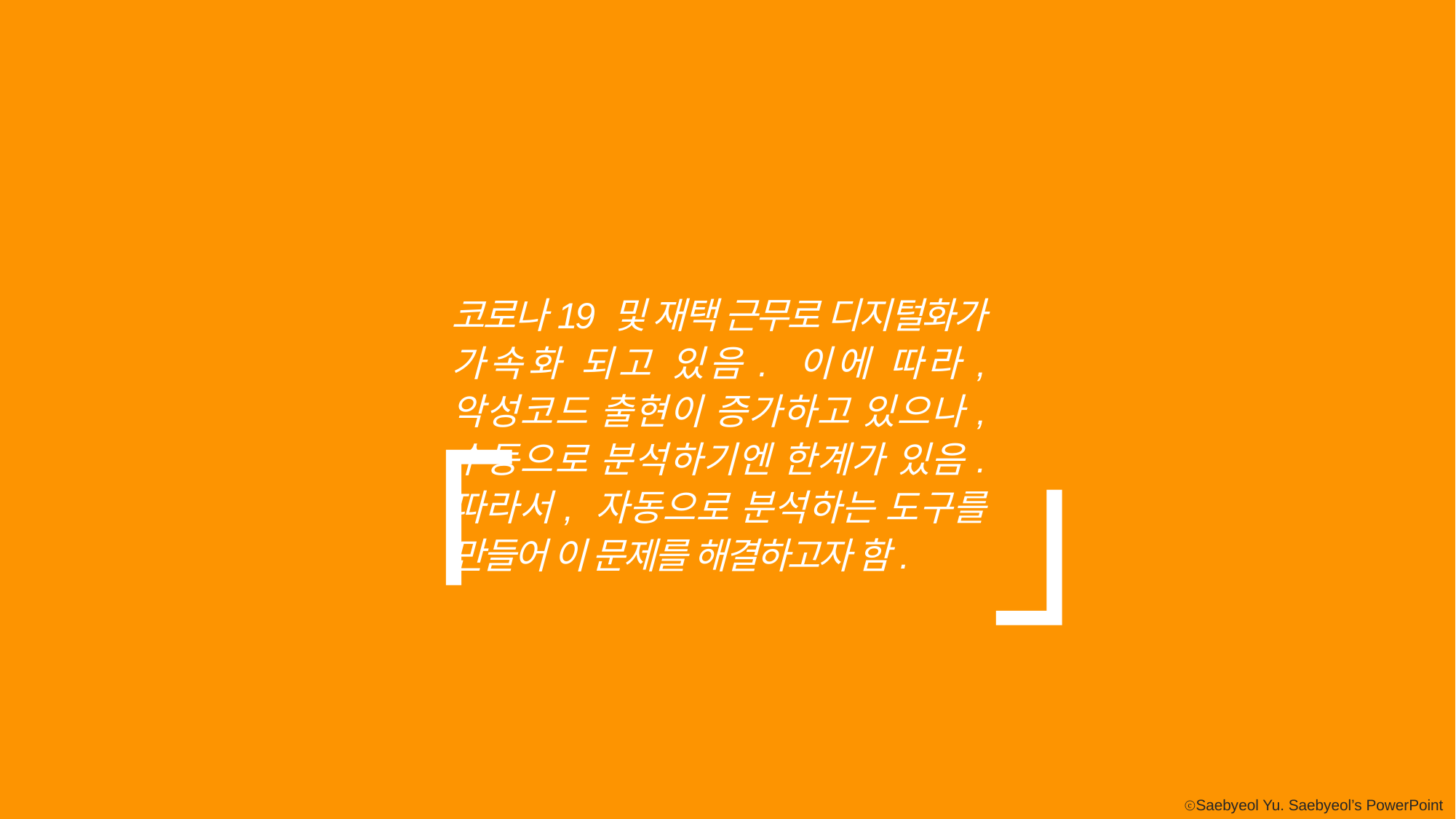

「
」
코로나19 및 재택 근무로 디지털화가 가속화 되고 있음. 이에 따라, 악성코드 출현이 증가하고 있으나, 수동으로 분석하기엔 한계가 있음. 따라서, 자동으로 분석하는 도구를 만들어 이 문제를 해결하고자 함.